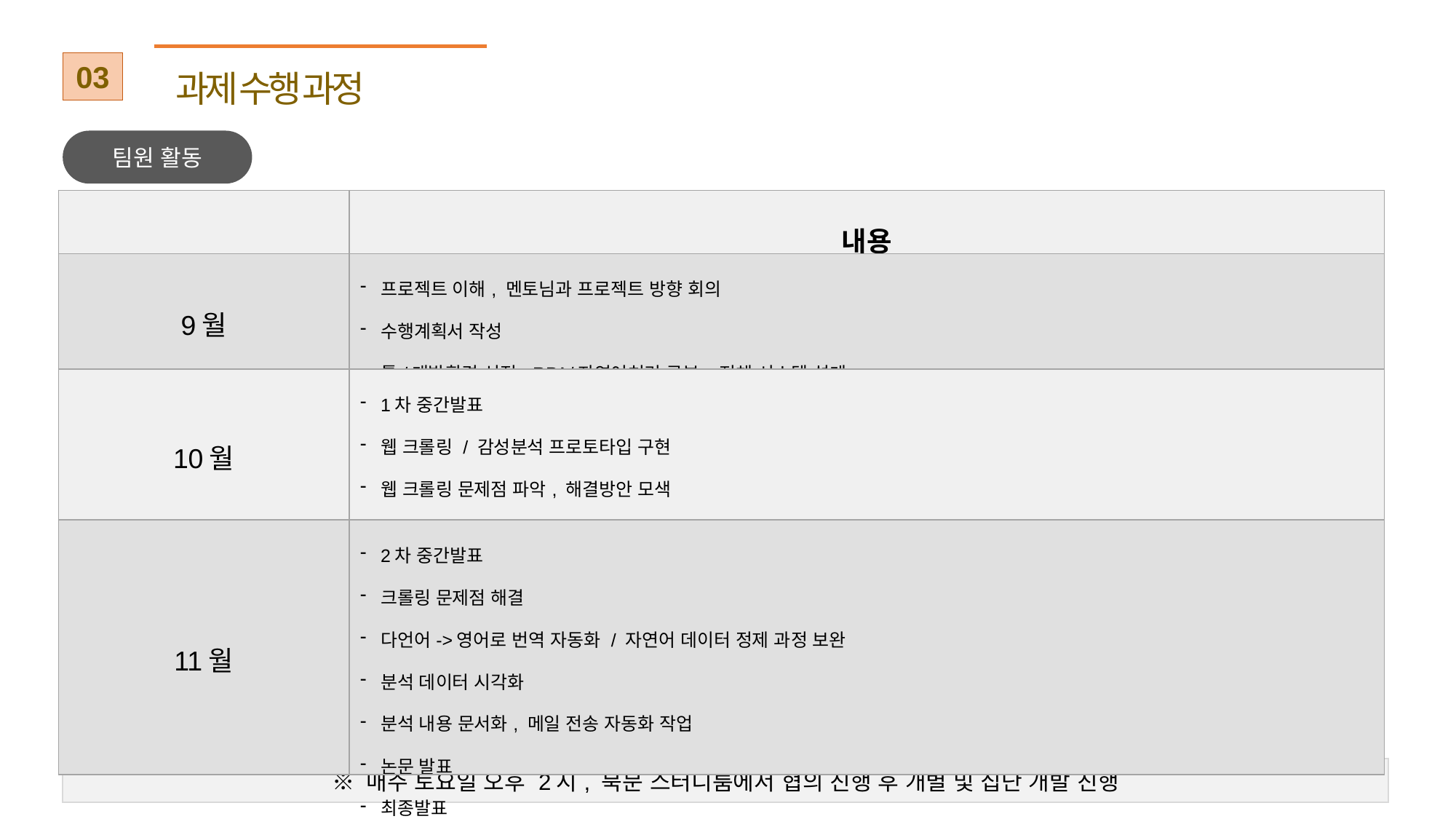

03
과제 수행 과정
팀원 활동
|  | 내용 |
| --- | --- |
| 9월 | 프로젝트 이해, 멘토님과 프로젝트 방향 회의 수행계획서 작성 툴/개발환경 선정, RPA/자연어처리 공부, 전체 시스템 설계 |
| 10월 | 1차 중간발표 웹 크롤링 / 감성분석 프로토타입 구현 웹 크롤링 문제점 파악, 해결방안 모색 자연어 데이터 정제 |
| 11월 | 2차 중간발표 크롤링 문제점 해결 다언어->영어로 번역 자동화 / 자연어 데이터 정제 과정 보완 분석 데이터 시각화 분석 내용 문서화, 메일 전송 자동화 작업 논문 발표 최종발표 |
| ※ 매주 토요일 오후 2시, 북문 스터디룸에서 협의 진행 후 개별 및 집단 개발 진행 |
| --- |